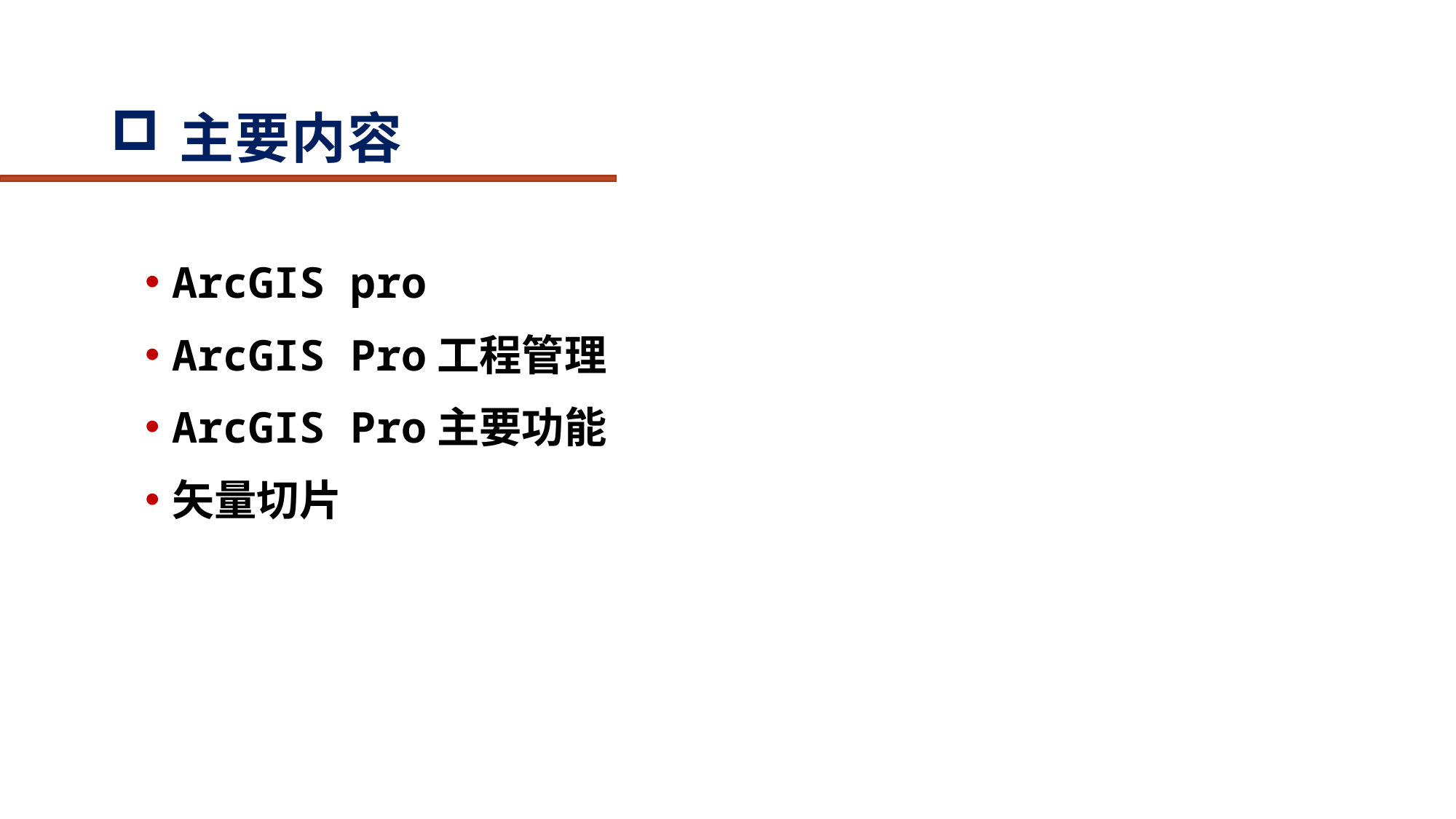

# 主要内容
ArcGIS pro
ArcGIS Pro工程管理
ArcGIS Pro主要功能
矢量切片